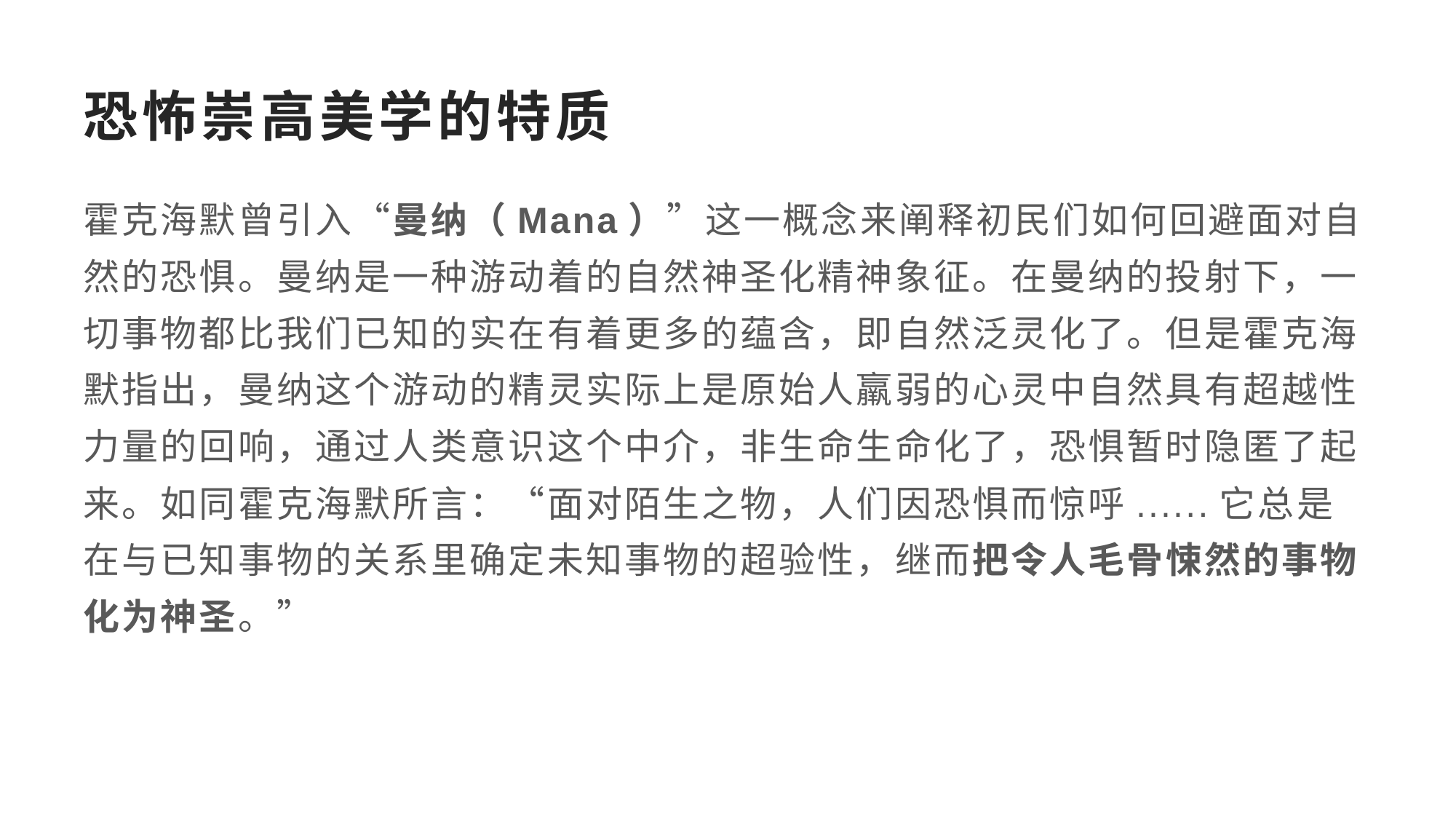

# 恐怖崇高美学的特质
霍克海默曾引入“曼纳（Mana）”这一概念来阐释初民们如何回避面对自然的恐惧。曼纳是一种游动着的自然神圣化精神象征。在曼纳的投射下，一切事物都比我们已知的实在有着更多的蕴含，即自然泛灵化了。但是霍克海默指出，曼纳这个游动的精灵实际上是原始人羸弱的心灵中自然具有超越性力量的回响，通过人类意识这个中介，非生命生命化了，恐惧暂时隐匿了起来。如同霍克海默所言：“面对陌生之物，人们因恐惧而惊呼......它总是在与已知事物的关系里确定未知事物的超验性，继而把令人毛骨悚然的事物化为神圣。”